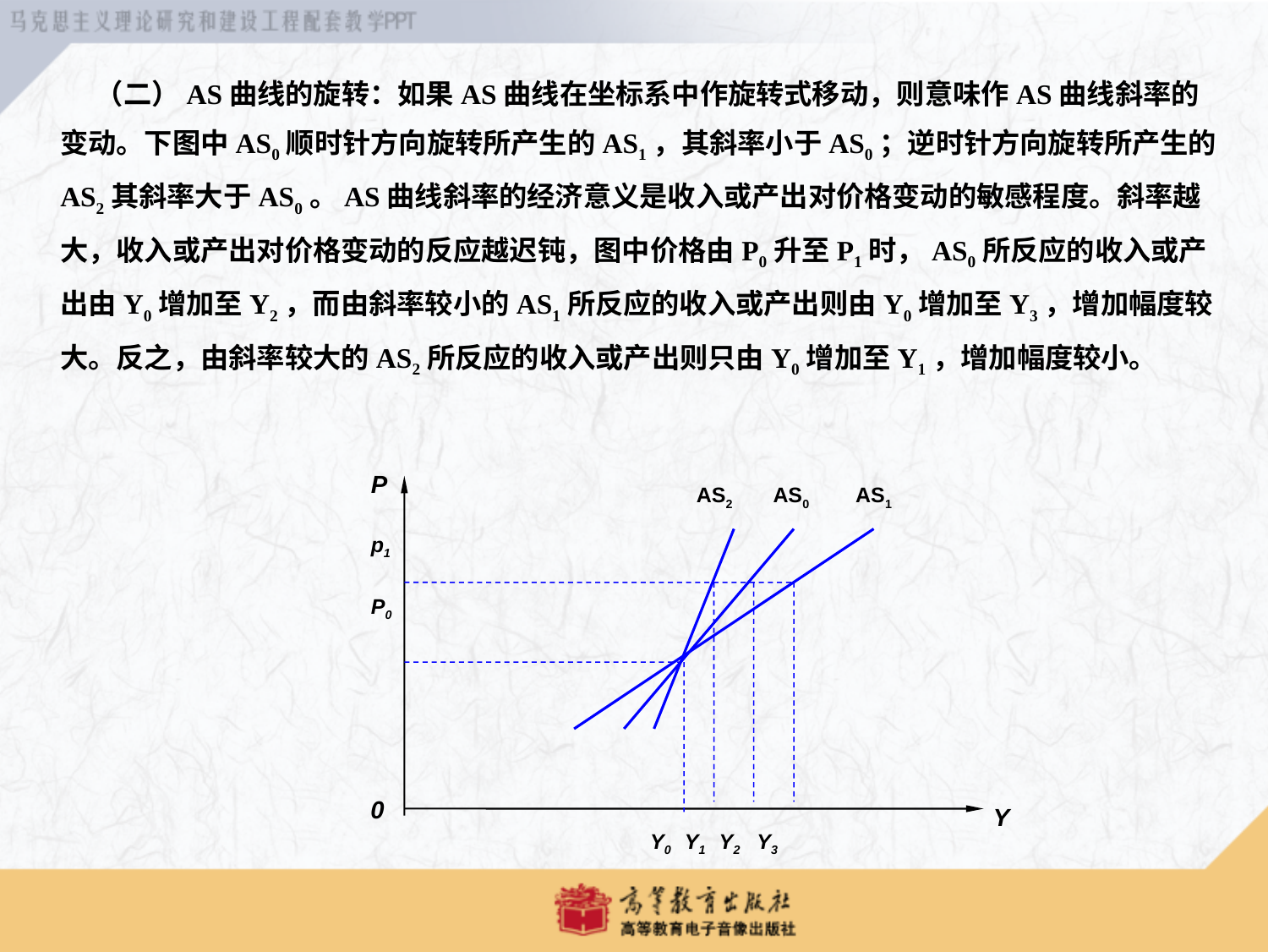

（二）AS曲线的旋转：如果AS曲线在坐标系中作旋转式移动，则意味作AS曲线斜率的变动。下图中AS0顺时针方向旋转所产生的AS1，其斜率小于AS0；逆时针方向旋转所产生的AS2其斜率大于AS0。AS曲线斜率的经济意义是收入或产出对价格变动的敏感程度。斜率越大，收入或产出对价格变动的反应越迟钝，图中价格由P0升至P1时，AS0所反应的收入或产出由Y0增加至Y2，而由斜率较小的AS1所反应的收入或产出则由Y0增加至Y3，增加幅度较大。反之，由斜率较大的AS2所反应的收入或产出则只由Y0增加至Y1，增加幅度较小。
  P

  p1

  P0

    0

AS2            AS0        AS1

Y

                                                Y0    Y1    Y2     Y3
35